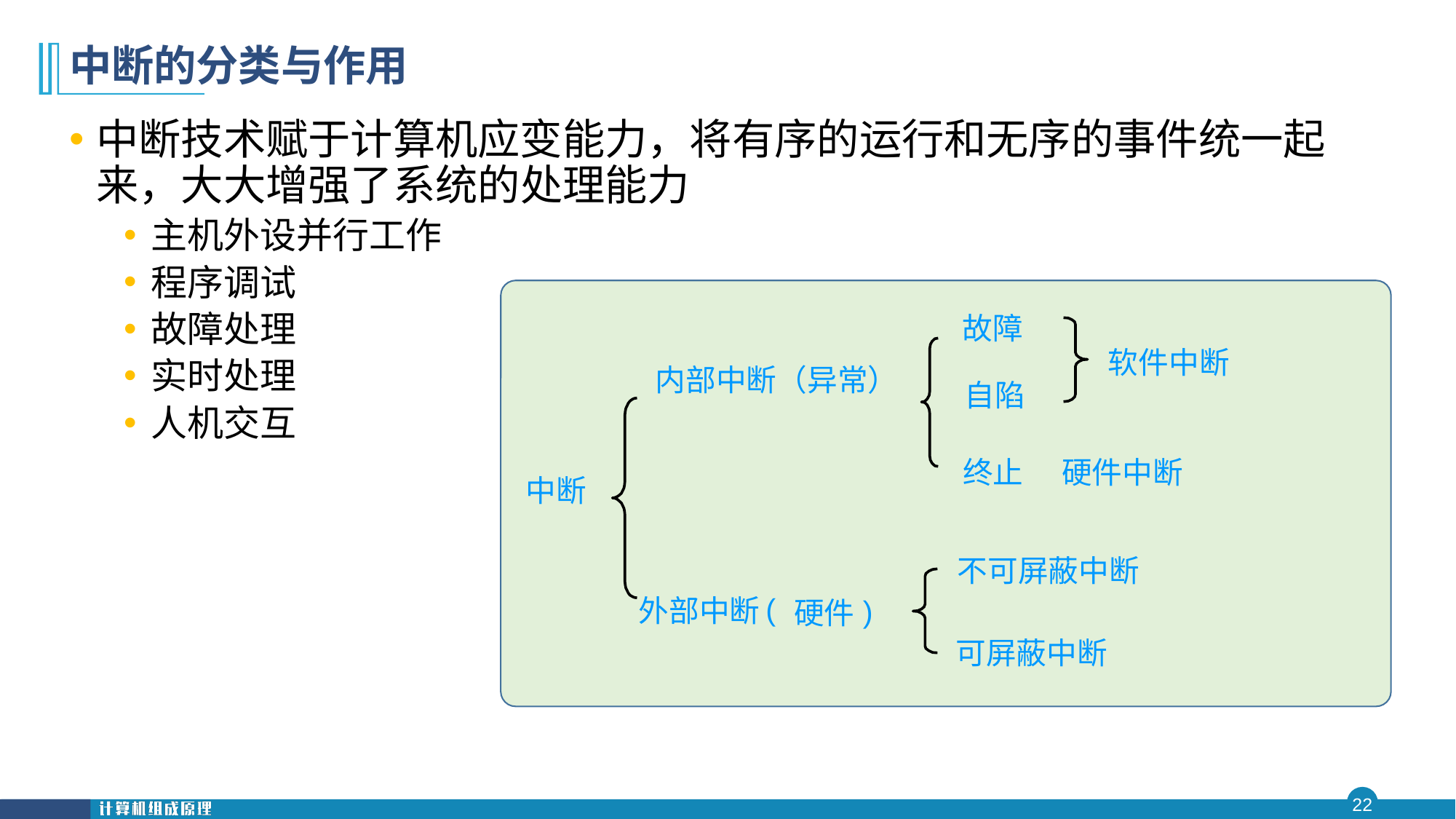

# 中断的分类与作用
中断技术赋于计算机应变能力，将有序的运行和无序的事件统一起来，大大增强了系统的处理能力
主机外设并行工作
程序调试
故障处理
实时处理
人机交互

故障

软件中断

内部中断（异常）

自陷

硬件中断
终止

中断
不可屏蔽中断

(

外部中断
)
硬件
可屏蔽中断